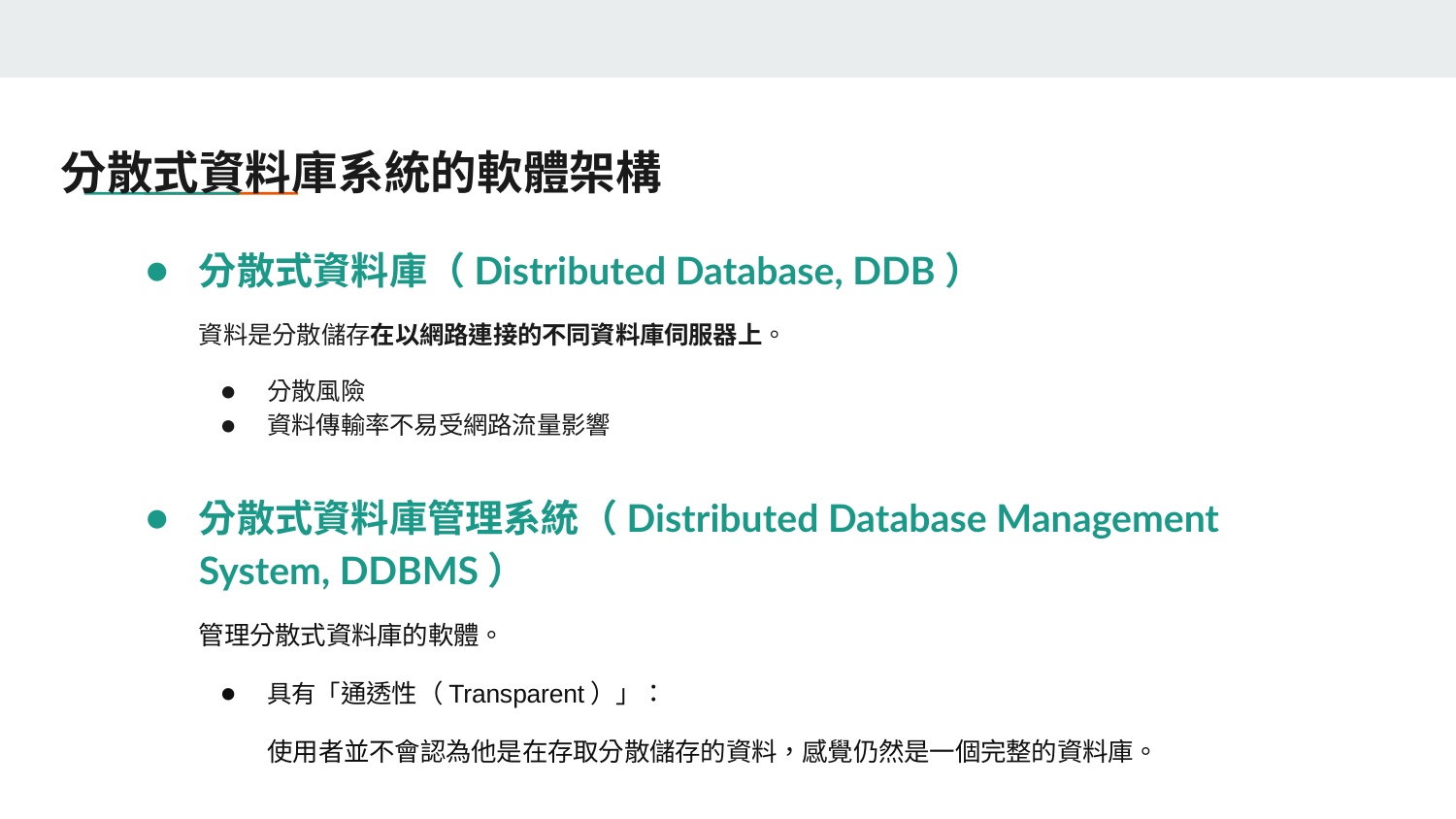

# 分散式資料庫系統的軟體架構

分散式資料庫（Distributed Database, DDB）
資料是分散儲存在以網路連接的不同資料庫伺服器上。
分散風險
資料傳輸率不易受網路流量影響

分散式資料庫管理系統（Distributed Database Management System, DDBMS）
管理分散式資料庫的軟體。
具有「通透性（Transparent）」：
使用者並不會認為他是在存取分散儲存的資料，感覺仍然是一個完整的資料庫。